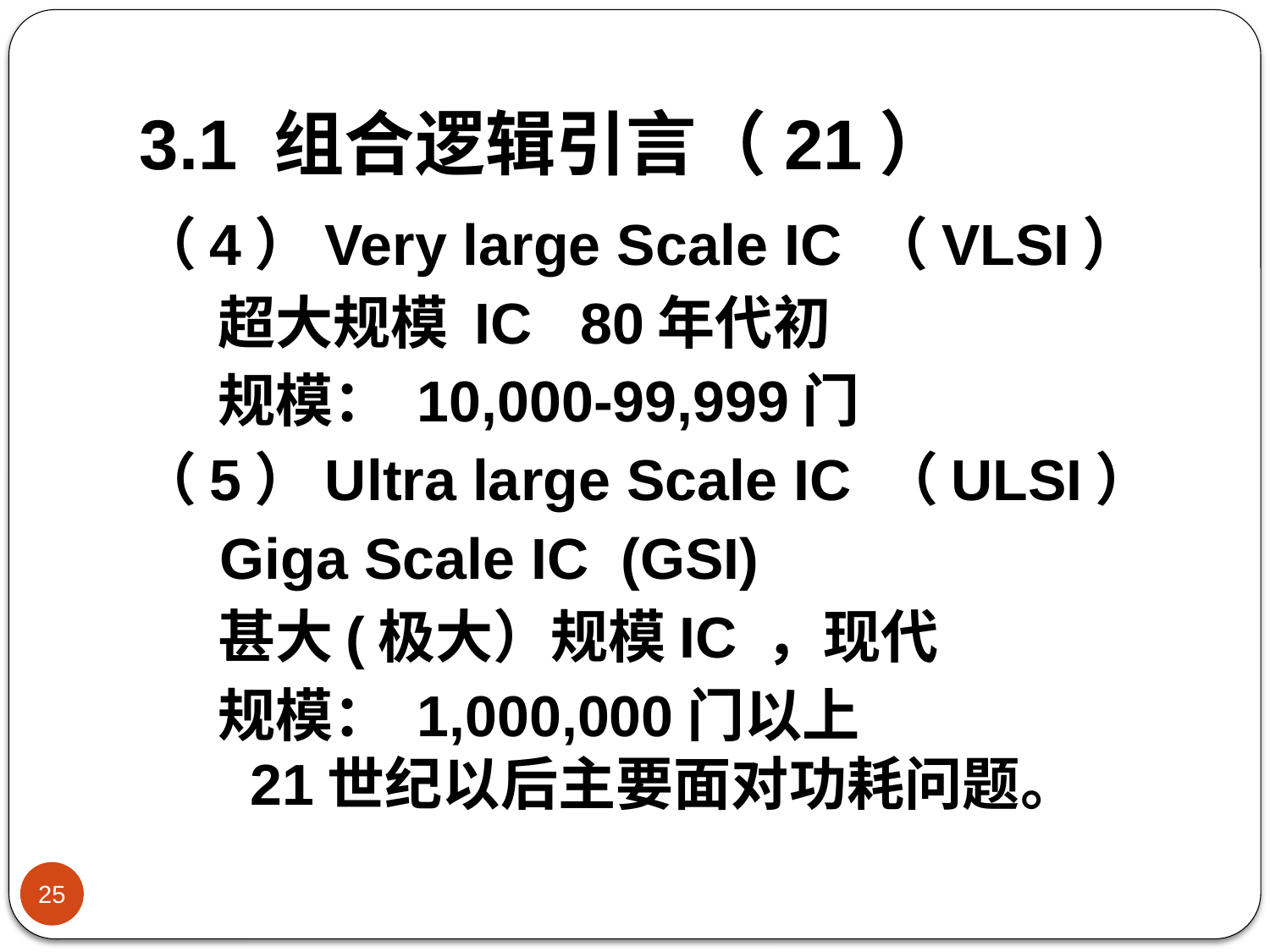

# 3.1 组合逻辑引言（21）
（4）Very large Scale IC （VLSI）
     超大规模 IC   80年代初
     规模： 10,000-99,999门
（5）Ultra large Scale IC （ULSI）
     Giga Scale IC  (GSI)
     甚大(极大）规模IC ，现代
     规模： 1,000,000门以上
    21世纪以后主要面对功耗问题。
25